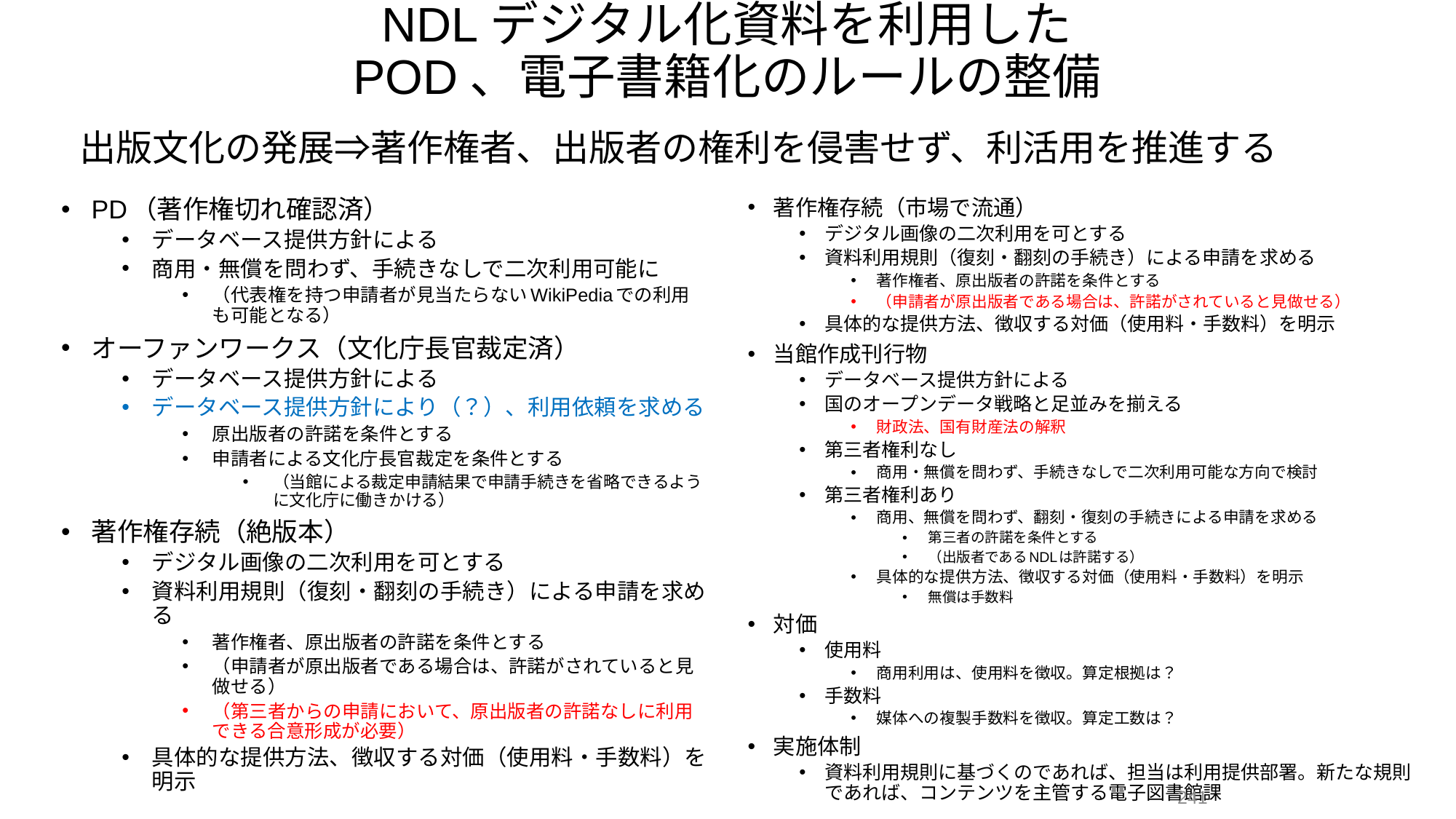

# NDLデジタル化資料を利用した POD、電子書籍化のルールの整備
出版文化の発展⇒著作権者、出版者の権利を侵害せず、利活用を推進する
PD（著作権切れ確認済）
データベース提供方針による
商用・無償を問わず、手続きなしで二次利用可能に
（代表権を持つ申請者が見当たらないWikiPediaでの利用も可能となる）
オーファンワークス（文化庁長官裁定済）
データベース提供方針による
データベース提供方針により（？）、利用依頼を求める
原出版者の許諾を条件とする
申請者による文化庁長官裁定を条件とする
（当館による裁定申請結果で申請手続きを省略できるように文化庁に働きかける）
著作権存続（絶版本）
デジタル画像の二次利用を可とする
資料利用規則（復刻・翻刻の手続き）による申請を求める
著作権者、原出版者の許諾を条件とする
（申請者が原出版者である場合は、許諾がされていると見做せる）
（第三者からの申請において、原出版者の許諾なしに利用できる合意形成が必要）
具体的な提供方法、徴収する対価（使用料・手数料）を明示
著作権存続（市場で流通）
デジタル画像の二次利用を可とする
資料利用規則（復刻・翻刻の手続き）による申請を求める
著作権者、原出版者の許諾を条件とする
（申請者が原出版者である場合は、許諾がされていると見做せる）
具体的な提供方法、徴収する対価（使用料・手数料）を明示
当館作成刊行物
データベース提供方針による
国のオープンデータ戦略と足並みを揃える
財政法、国有財産法の解釈
第三者権利なし
商用・無償を問わず、手続きなしで二次利用可能な方向で検討
第三者権利あり
商用、無償を問わず、翻刻・復刻の手続きによる申請を求める
第三者の許諾を条件とする
（出版者であるNDLは許諾する）
具体的な提供方法、徴収する対価（使用料・手数料）を明示
無償は手数料
対価
使用料
商用利用は、使用料を徴収。算定根拠は？
手数料
媒体への複製手数料を徴収。算定工数は？
実施体制
資料利用規則に基づくのであれば、担当は利用提供部署。新たな規則であれば、コンテンツを主管する電子図書館課

241